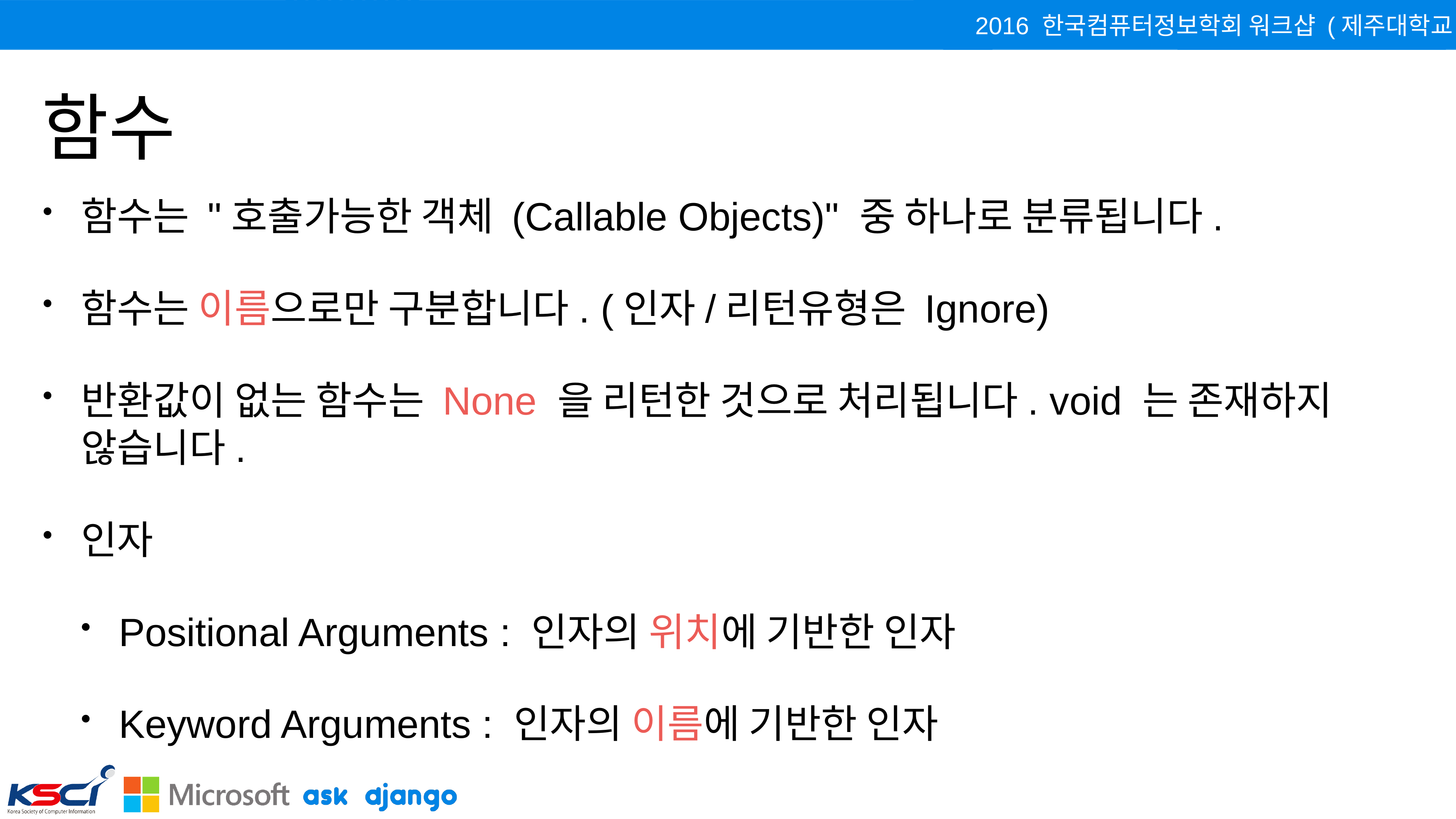

# 함수
함수는 "호출가능한 객체 (Callable Objects)" 중 하나로 분류됩니다.
함수는 이름으로만 구분합니다. (인자/리턴유형은 Ignore)
반환값이 없는 함수는 None 을 리턴한 것으로 처리됩니다. void 는 존재하지 않습니다.
인자
Positional Arguments : 인자의 위치에 기반한 인자
Keyword Arguments : 인자의 이름에 기반한 인자